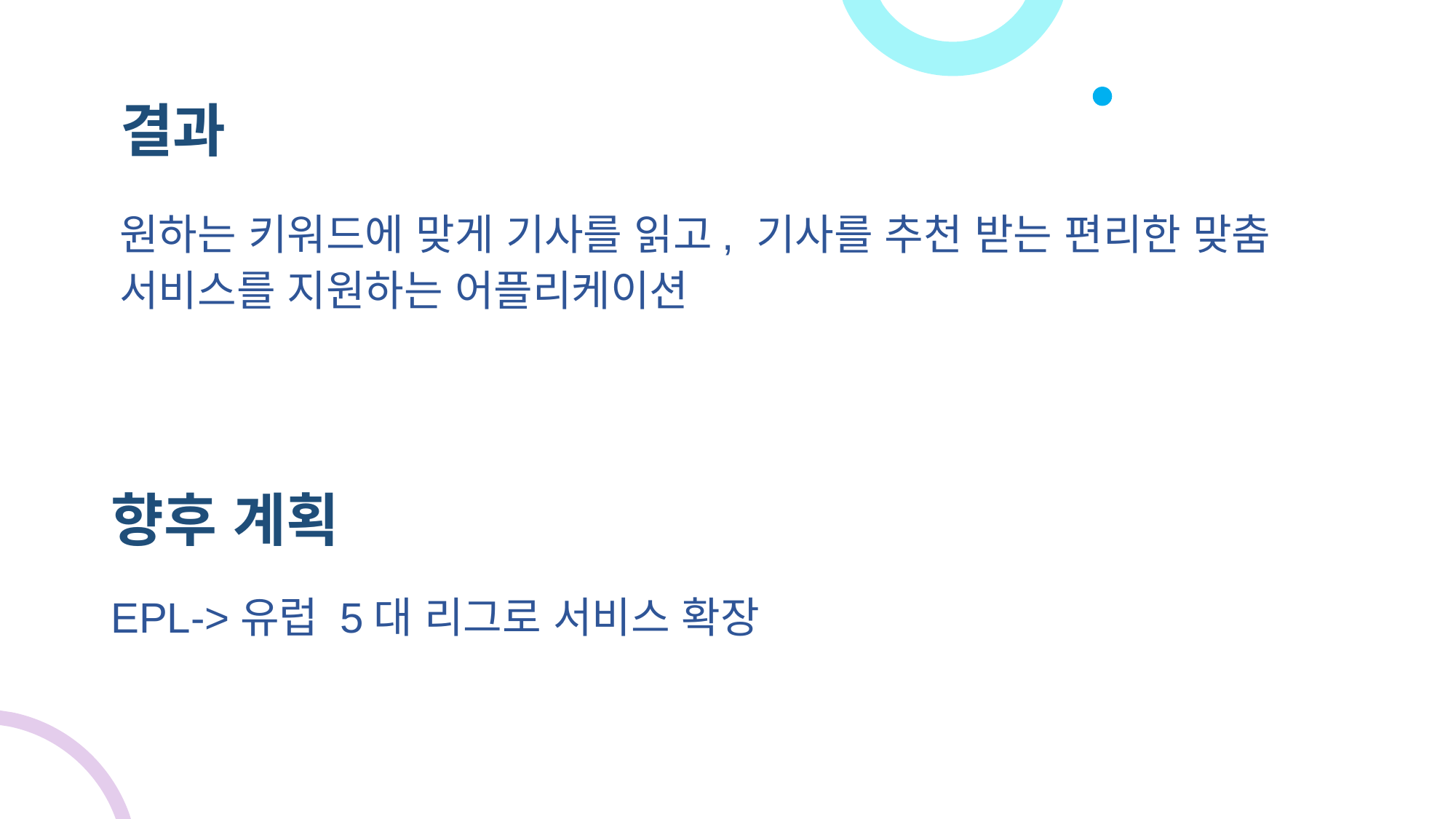

결과
원하는 키워드에 맞게 기사를 읽고, 기사를 추천 받는 편리한 맞춤 서비스를 지원하는 어플리케이션
# 향후 계획
EPL->유럽 5대 리그로 서비스 확장